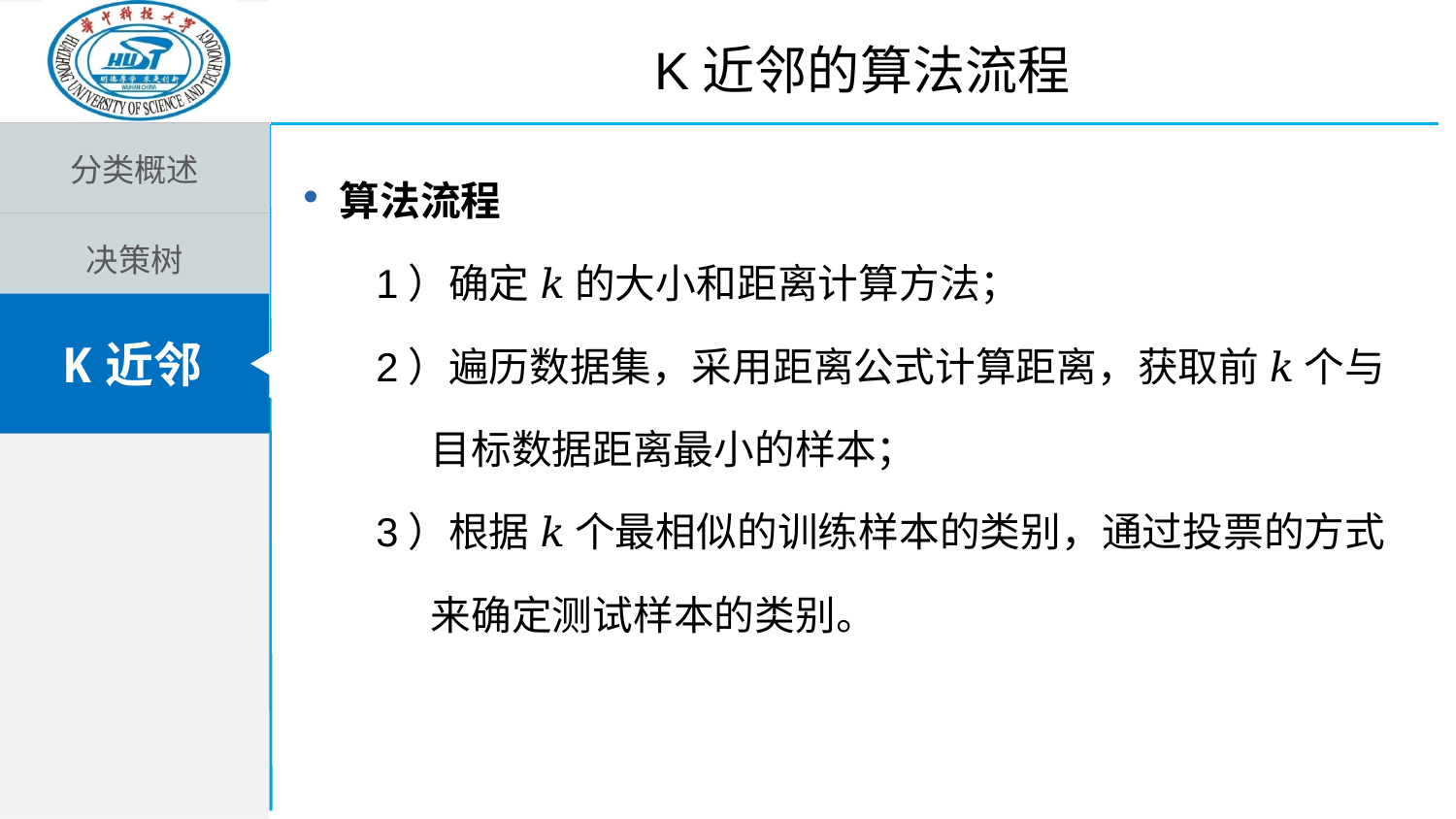

K近邻的算法流程
| 分类概述 |
| --- |
| 决策树 |
| K近邻 |
算法流程
1）确定 𝑘 的大小和距离计算方法；
2）遍历数据集，采用距离公式计算距离，获取前 𝑘 个与
     目标数据距离最小的样本；
3）根据 𝑘 个最相似的训练样本的类别，通过投票的方式
     来确定测试样本的类别。
K近邻